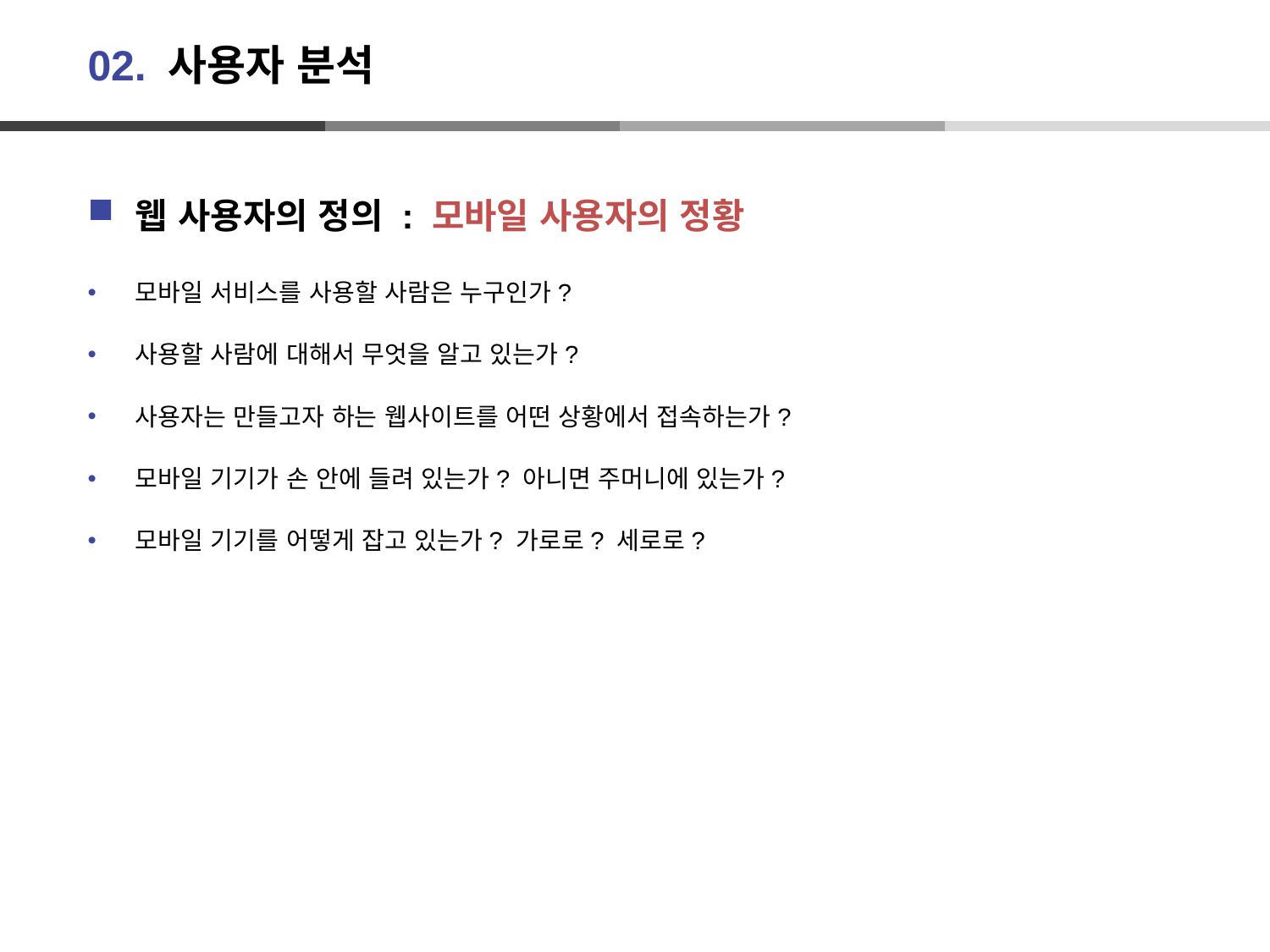

# 02. 사용자 분석
웹 사용자의 정의 : 모바일 사용자의 정황
모바일 서비스를 사용할 사람은 누구인가?
사용할 사람에 대해서 무엇을 알고 있는가?
사용자는 만들고자 하는 웹사이트를 어떤 상황에서 접속하는가?
모바일 기기가 손 안에 들려 있는가? 아니면 주머니에 있는가?
모바일 기기를 어떻게 잡고 있는가? 가로로? 세로로?